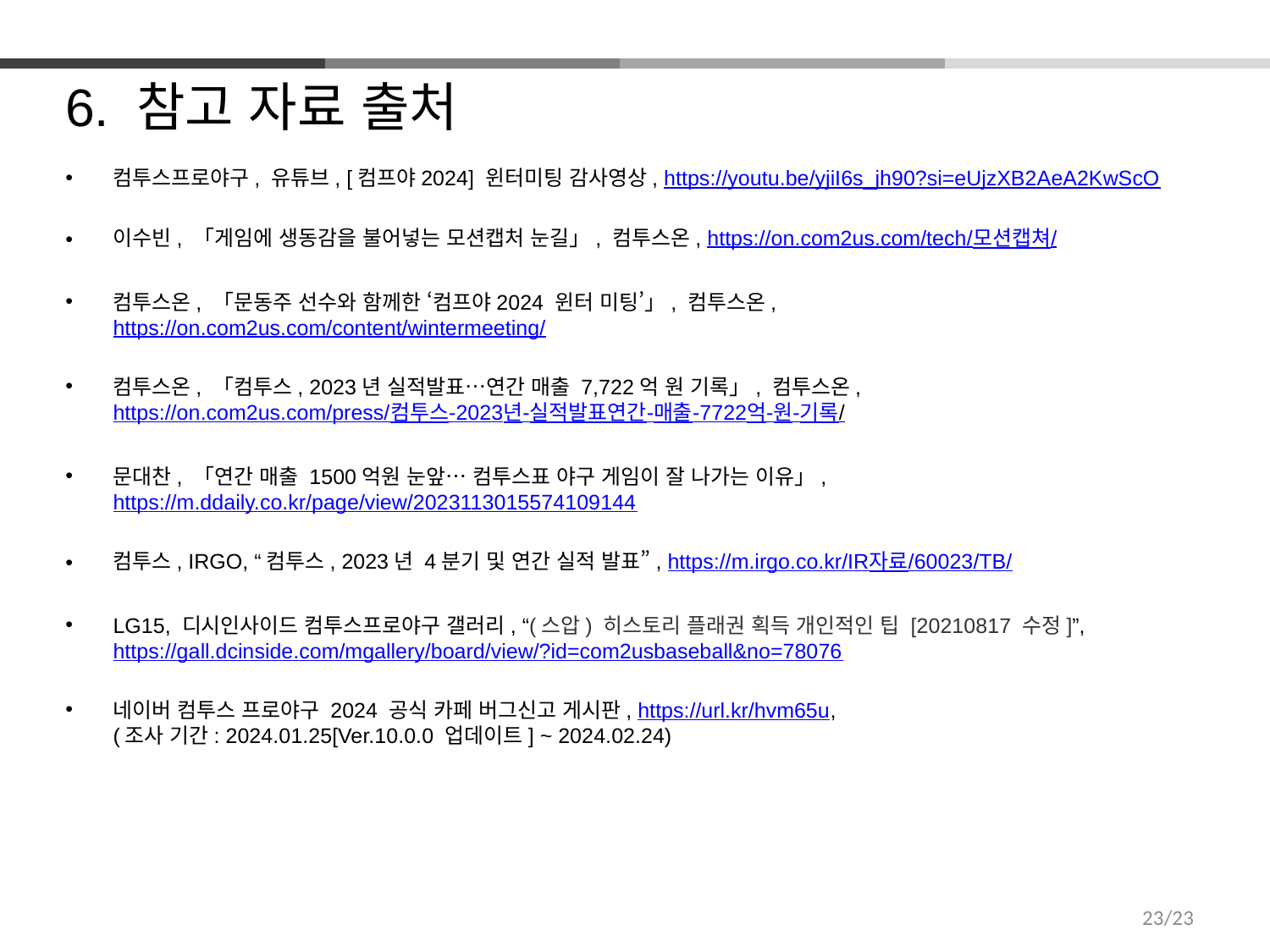

6. 참고 자료 출처
컴투스프로야구, 유튜브, [컴프야2024] 윈터미팅 감사영상, https://youtu.be/yjiI6s_jh90?si=eUjzXB2AeA2KwScO

이수빈, 「게임에 생동감을 불어넣는 모션캡처 눈길」, 컴투스온, https://on.com2us.com/tech/모션캡쳐/

컴투스온, 「문동주 선수와 함께한 ‘컴프야2024 윈터 미팅’」, 컴투스온,
https://on.com2us.com/content/wintermeeting/

컴투스온, 「컴투스, 2023년 실적발표…연간 매출 7,722억 원 기록」, 컴투스온,
https://on.com2us.com/press/컴투스-2023년-실적발표연간-매출-7722억-원-기록/

문대찬, 「연간 매출 1500억원 눈앞… 컴투스표 야구 게임이 잘 나가는 이유」, https://m.ddaily.co.kr/page/view/2023113015574109144

컴투스, IRGO, “컴투스, 2023년 4분기 및 연간 실적 발표”, https://m.irgo.co.kr/IR자료/60023/TB/

LG15, 디시인사이드 컴투스프로야구 갤러리, “(스압) 히스토리 플래권 획득 개인적인 팁 [20210817 수정]”,
https://gall.dcinside.com/mgallery/board/view/?id=com2usbaseball&no=78076

네이버 컴투스 프로야구 2024 공식 카페 버그신고 게시판, https://url.kr/hvm65u,
(조사 기간: 2024.01.25[Ver.10.0.0 업데이트] ~ 2024.02.24)

23/23